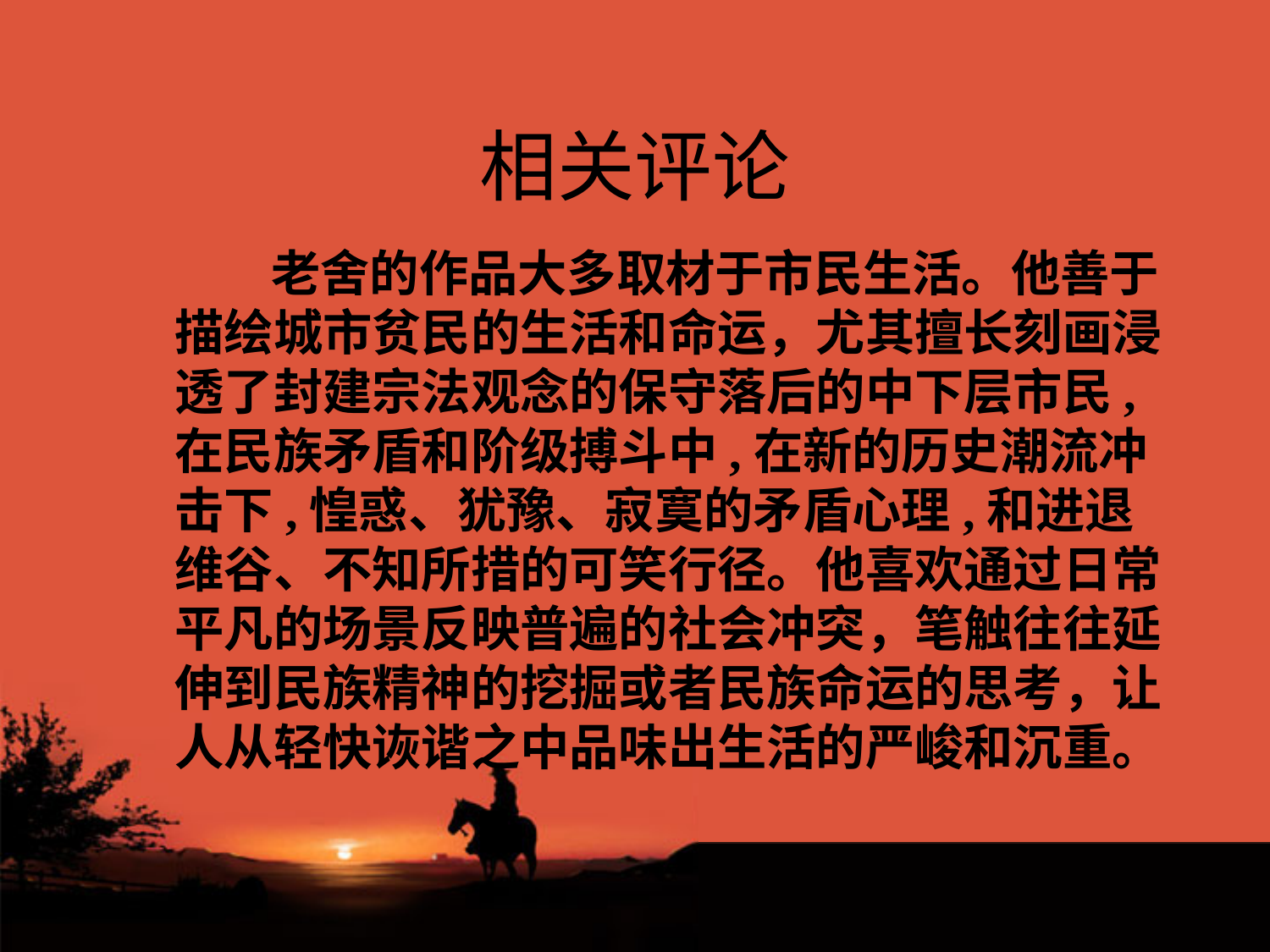

# 相关评论
            老舍的作品大多取材于市民生活。他善于描绘城市贫民的生活和命运，尤其擅长刻画浸透了封建宗法观念的保守落后的中下层市民,在民族矛盾和阶级搏斗中,在新的历史潮流冲击下,惶惑、犹豫、寂寞的矛盾心理,和进退维谷、不知所措的可笑行径。他喜欢通过日常平凡的场景反映普遍的社会冲突，笔触往往延伸到民族精神的挖掘或者民族命运的思考，让人从轻快诙谐之中品味出生活的严峻和沉重。